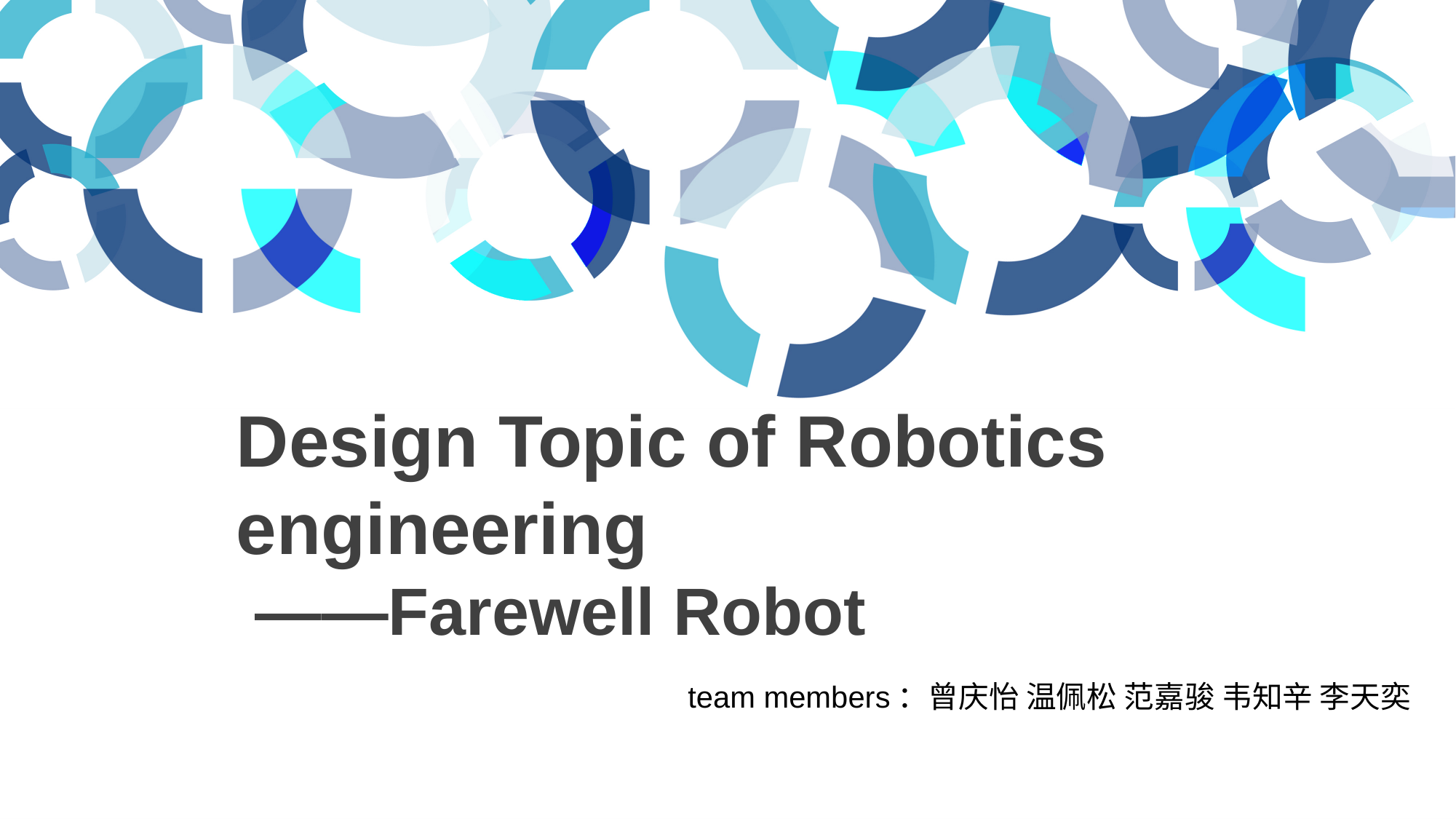

Design Topic of Robotics engineering    					     ——Farewell Robot

team members：曾庆怡 温佩松 范嘉骏 韦知辛 李天奕